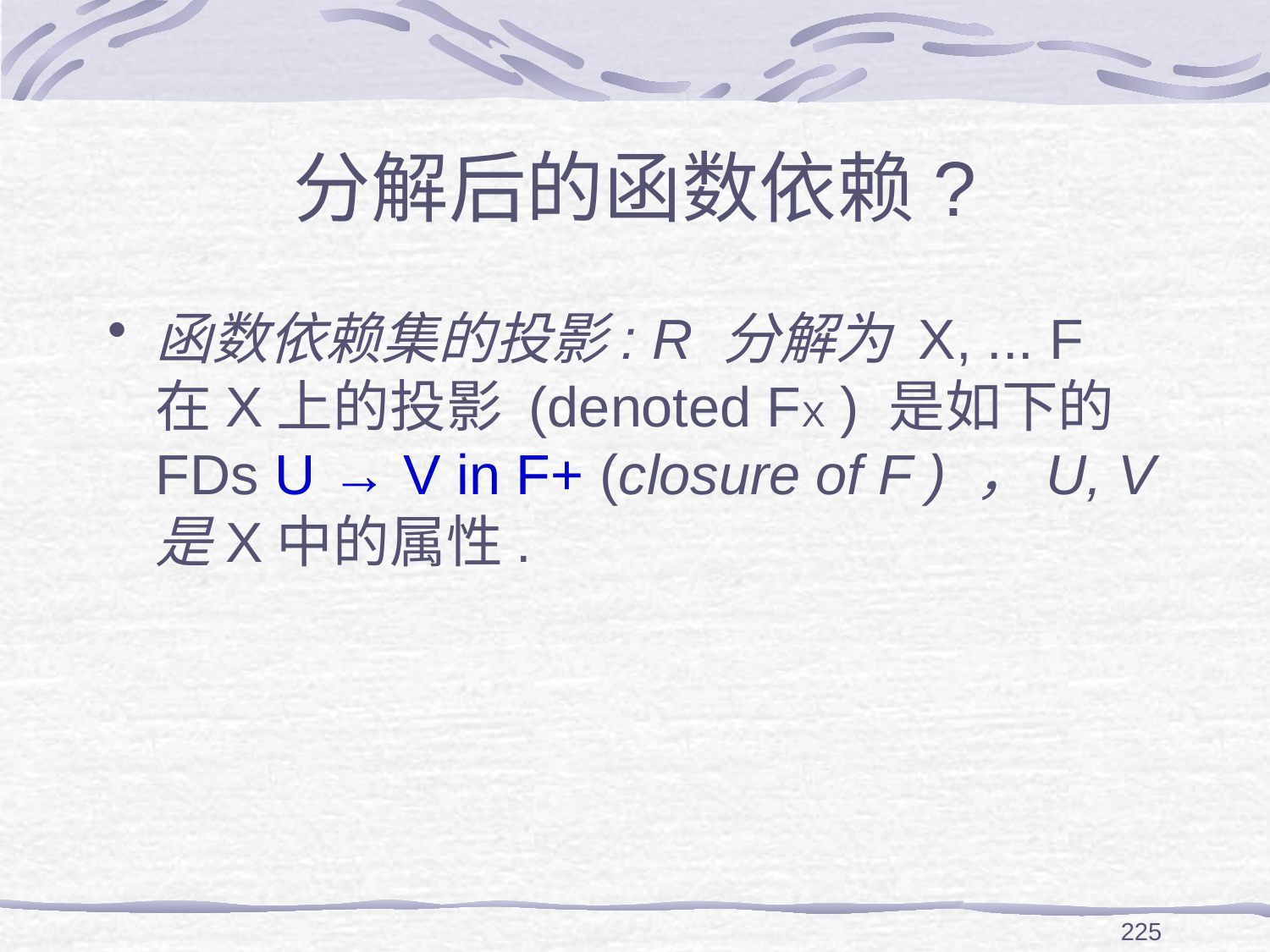

# 分解后的函数依赖?
函数依赖集的投影: R 分解为 X, ... F 在X上的投影 (denoted FX ) 是如下的 FDs U → V in F+ (closure of F ) ，U, V 是X中的属性.
225